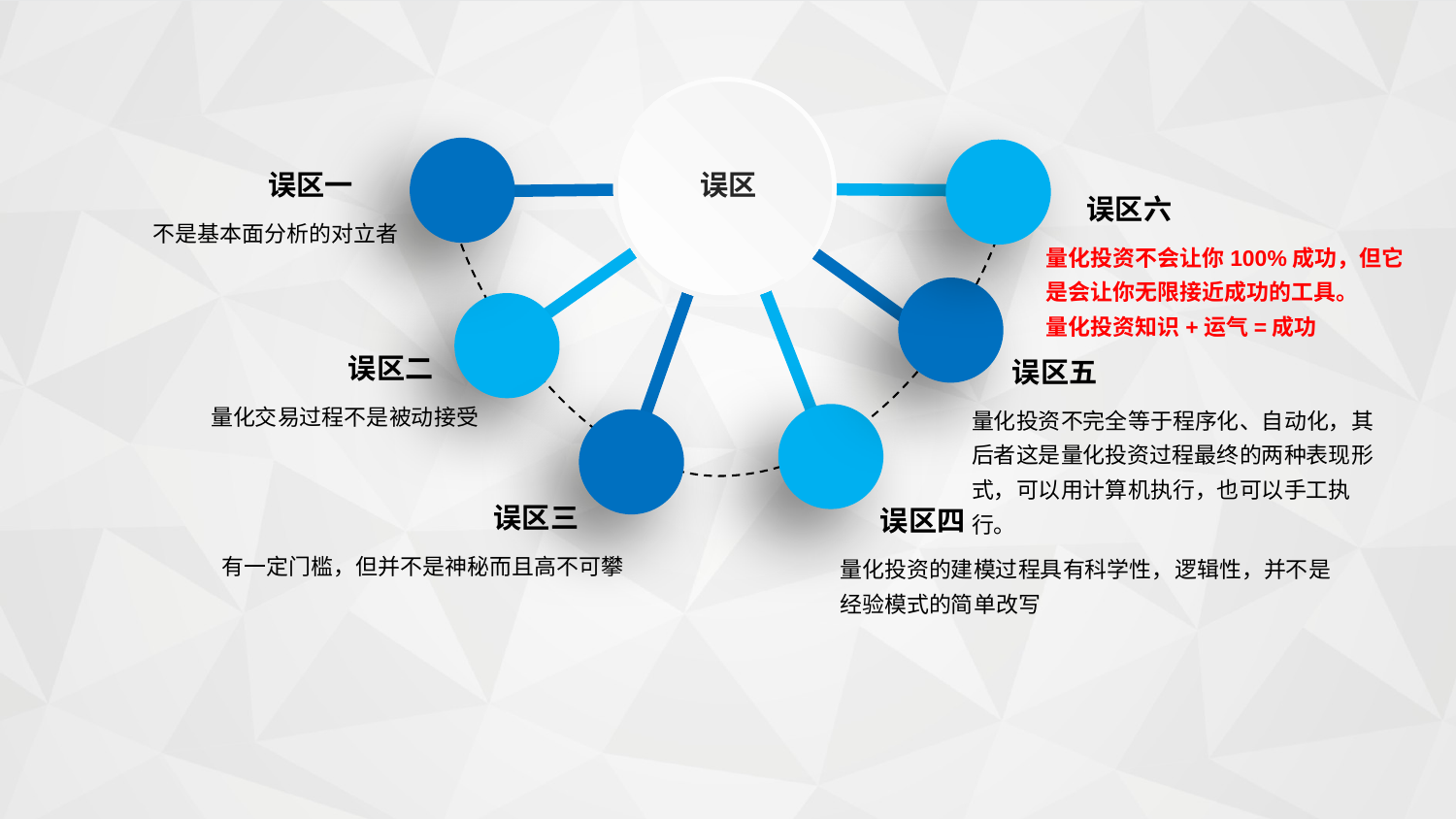

误区

误区一
误区六

不是基本面分析的对立者
量化投资不会让你100%成功，但它是会让你无限接近成功的工具。
量化投资知识+运气=成功

误区二
误区五
量化交易过程不是被动接受
量化投资不完全等于程序化、自动化，其后者这是量化投资过程最终的两种表现形式，可以用计算机执行，也可以手工执行。

误区三
误区四
有一定门槛，但并不是神秘而且高不可攀
量化投资的建模过程具有科学性，逻辑性，并不是经验模式的简单改写
延迟符